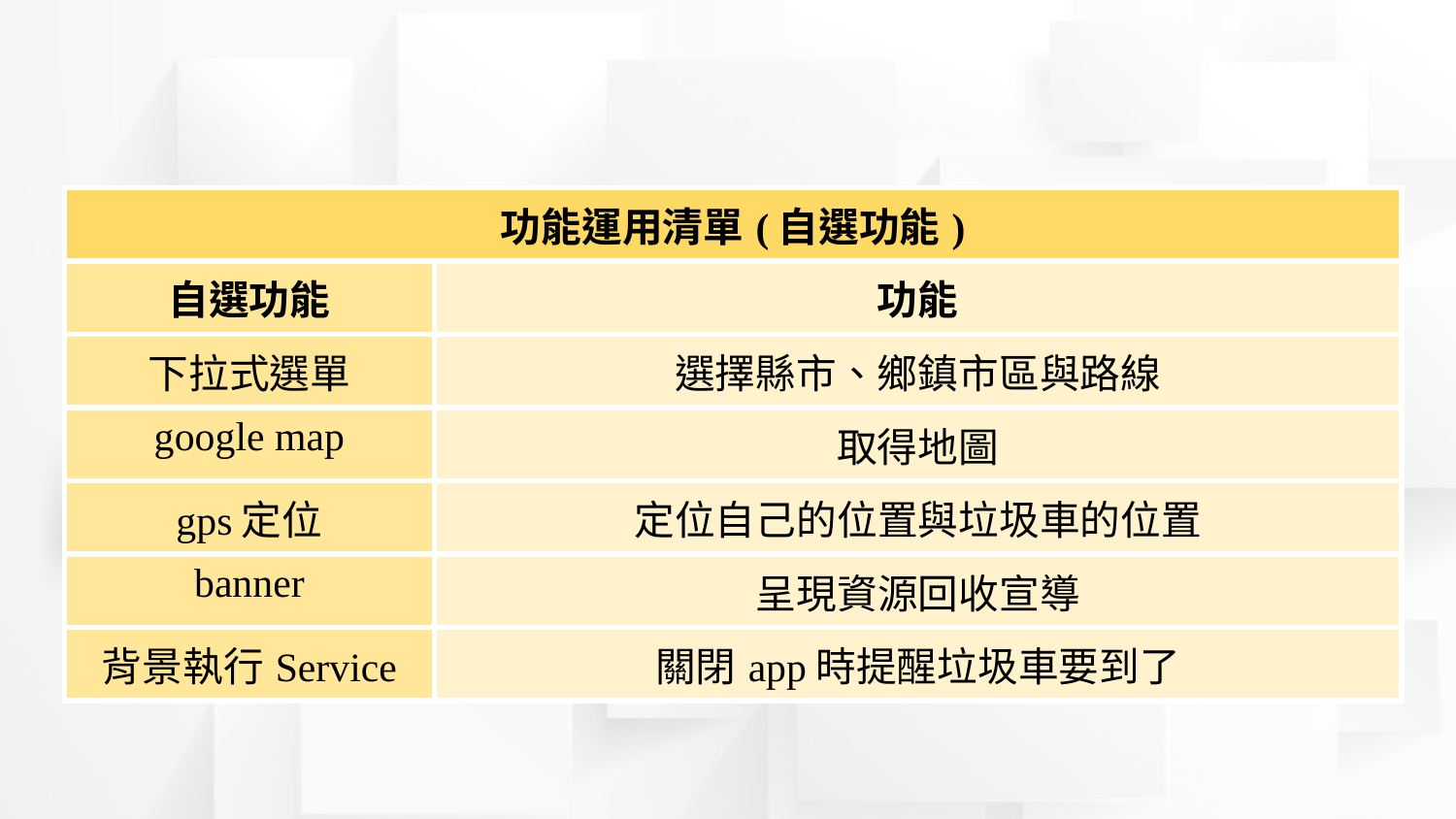

| 功能運用清單(自選功能) |  |
| --- | --- |
| 自選功能 | 功能 |
| 下拉式選單 | 選擇縣市、鄉鎮市區與路線 |
| google map | 取得地圖 |
| gps定位 | 定位自己的位置與垃圾車的位置 |
| banner | 呈現資源回收宣導 |
| 背景執行Service | 關閉app時提醒垃圾車要到了 |